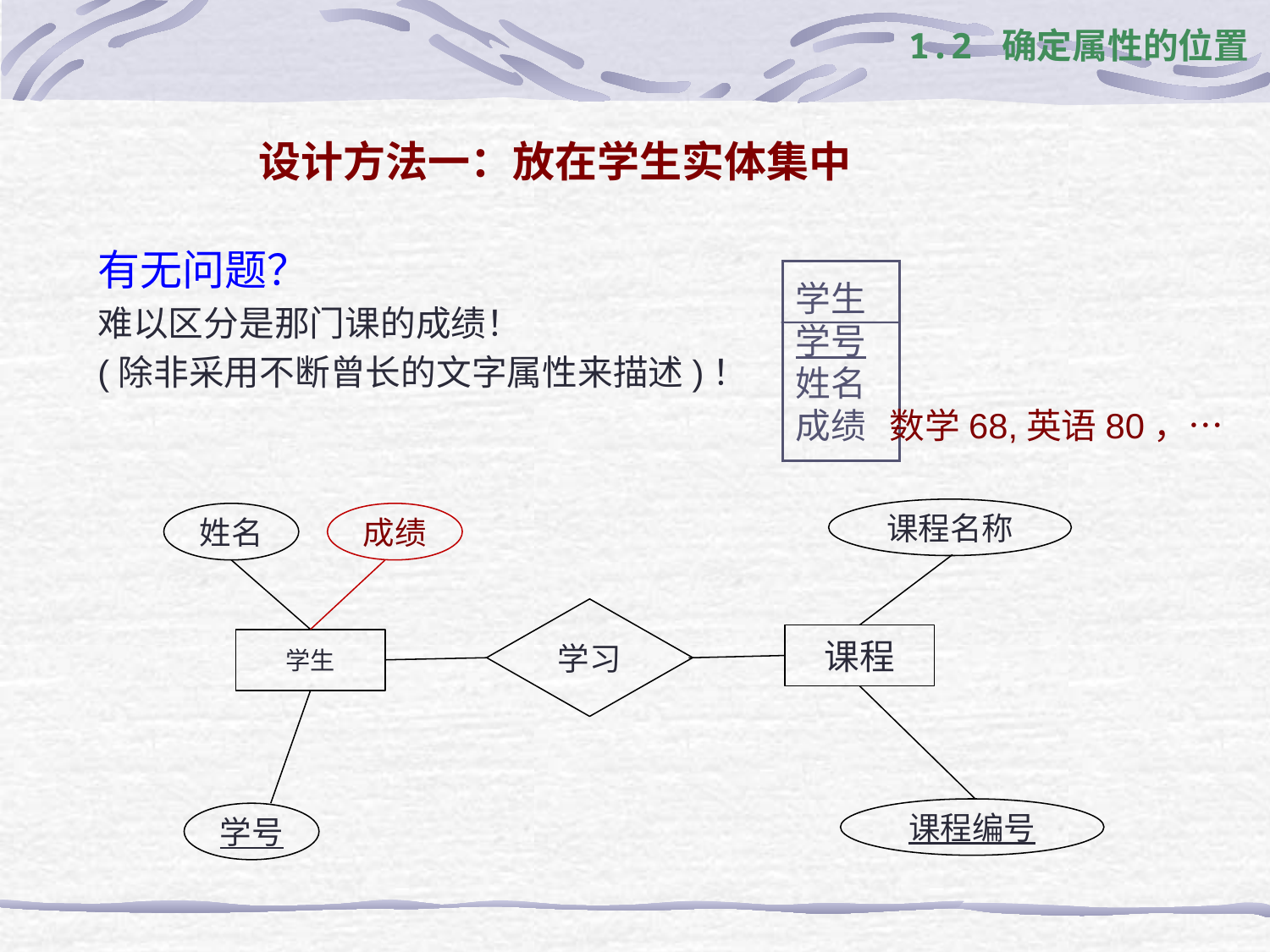

1.2 确定属性的位置
# 设计方法一：放在学生实体集中
有无问题？
难以区分是那门课的成绩！
(除非采用不断曾长的文字属性来描述)！
学生
学号
姓名
成绩   数学68,英语80，…

课程名称
姓名
成绩
学习
课程
学生
课程编号
学号